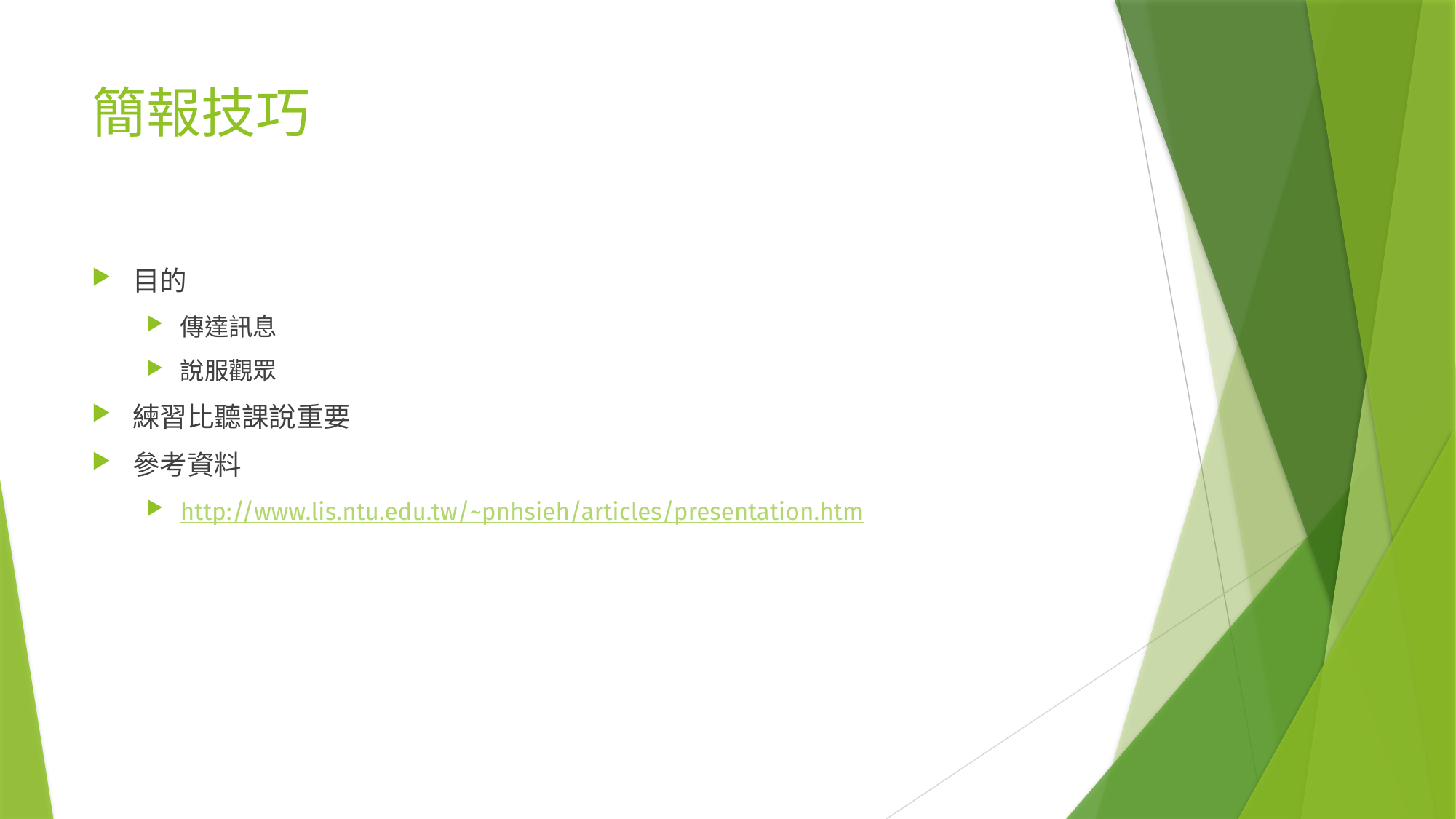

# 簡報技巧
目的
傳達訊息
說服觀眾
練習比聽課說重要
參考資料
http://www.lis.ntu.edu.tw/~pnhsieh/articles/presentation.htm